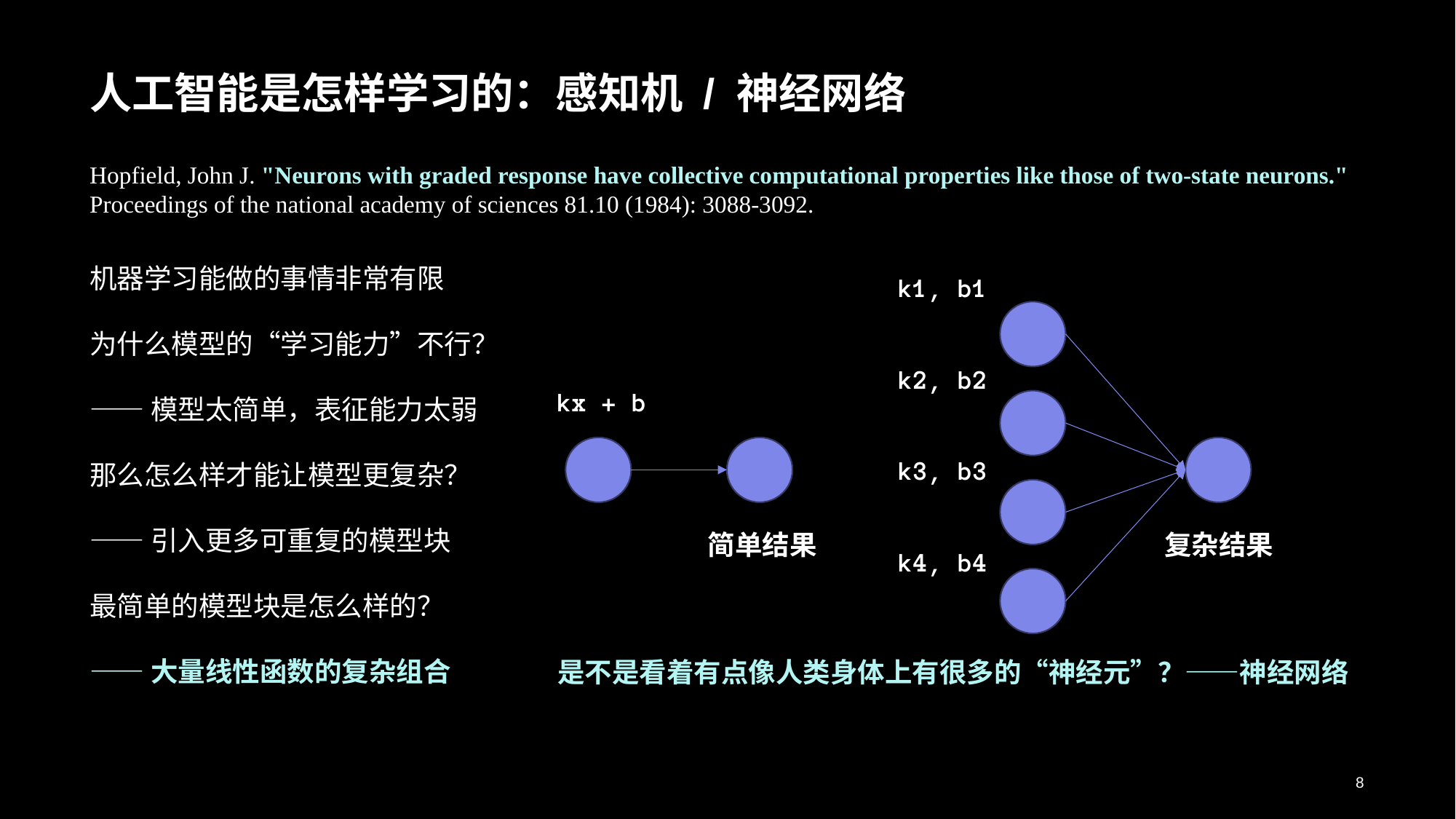

# 人工智能是怎样学习的：感知机 / 神经网络
Hopfield, John J. "Neurons with graded response have collective computational properties like those of two-state neurons." Proceedings of the national academy of sciences 81.10 (1984): 3088-3092.
机器学习能做的事情非常有限

为什么模型的“学习能力”不行？

——模型太简单，表征能力太弱

那么怎么样才能让模型更复杂？

——引入更多可重复的模型块

最简单的模型块是怎么样的？

——大量线性函数的复杂组合
k1, b1

k2, b2
kx + b

k3, b3

简单结果
复杂结果
k4, b4

是不是看着有点像人类身体上有很多的“神经元”？——神经网络
8